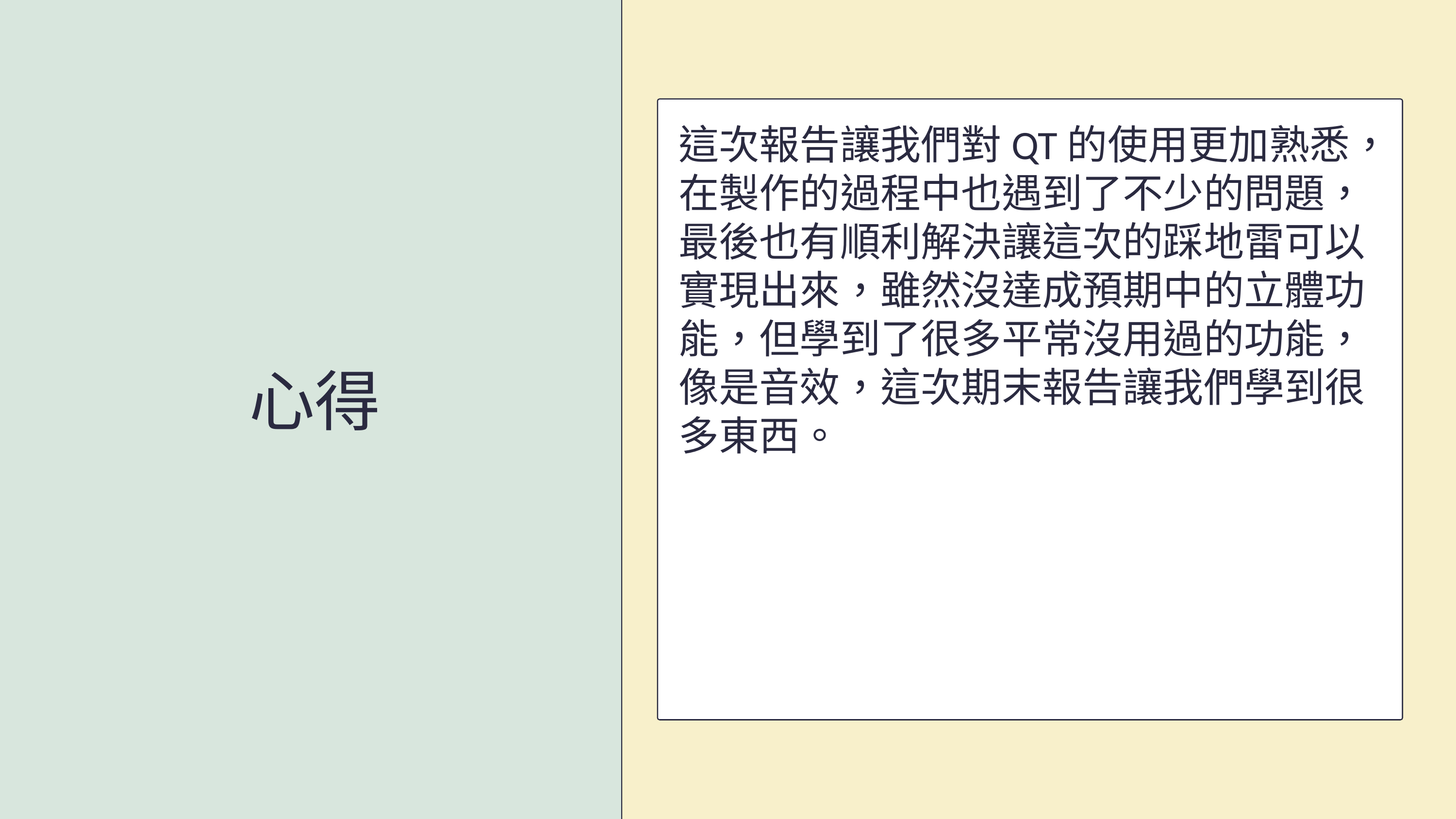

這次報告讓我們對QT的使用更加熟悉，在製作的過程中也遇到了不少的問題，最後也有順利解決讓這次的踩地雷可以實現出來，雖然沒達成預期中的立體功能，但學到了很多平常沒用過的功能，像是音效，這次期末報告讓我們學到很多東西。
心得